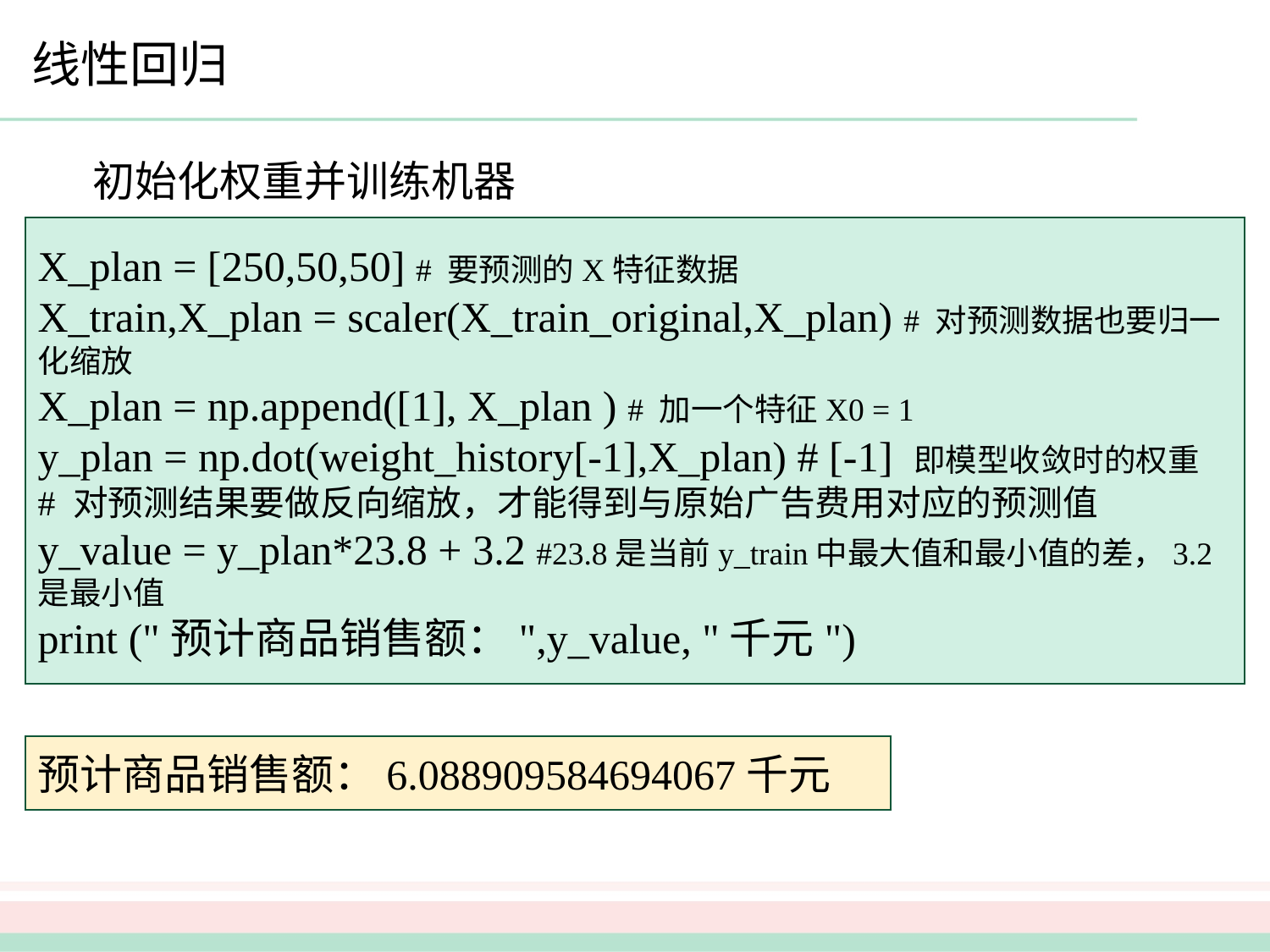

线性回归
初始化权重并训练机器
X_plan = [250,50,50] # 要预测的X特征数据
X_train,X_plan = scaler(X_train_original,X_plan) # 对预测数据也要归一化缩放
X_plan = np.append([1], X_plan ) # 加一个特征X0 = 1
y_plan = np.dot(weight_history[-1],X_plan) # [-1] 即模型收敛时的权重
# 对预测结果要做反向缩放，才能得到与原始广告费用对应的预测值
y_value = y_plan*23.8 + 3.2 #23.8是当前y_train中最大值和最小值的差，3.2是最小值
print ("预计商品销售额：",y_value, "千元")
预计商品销售额：6.088909584694067千元